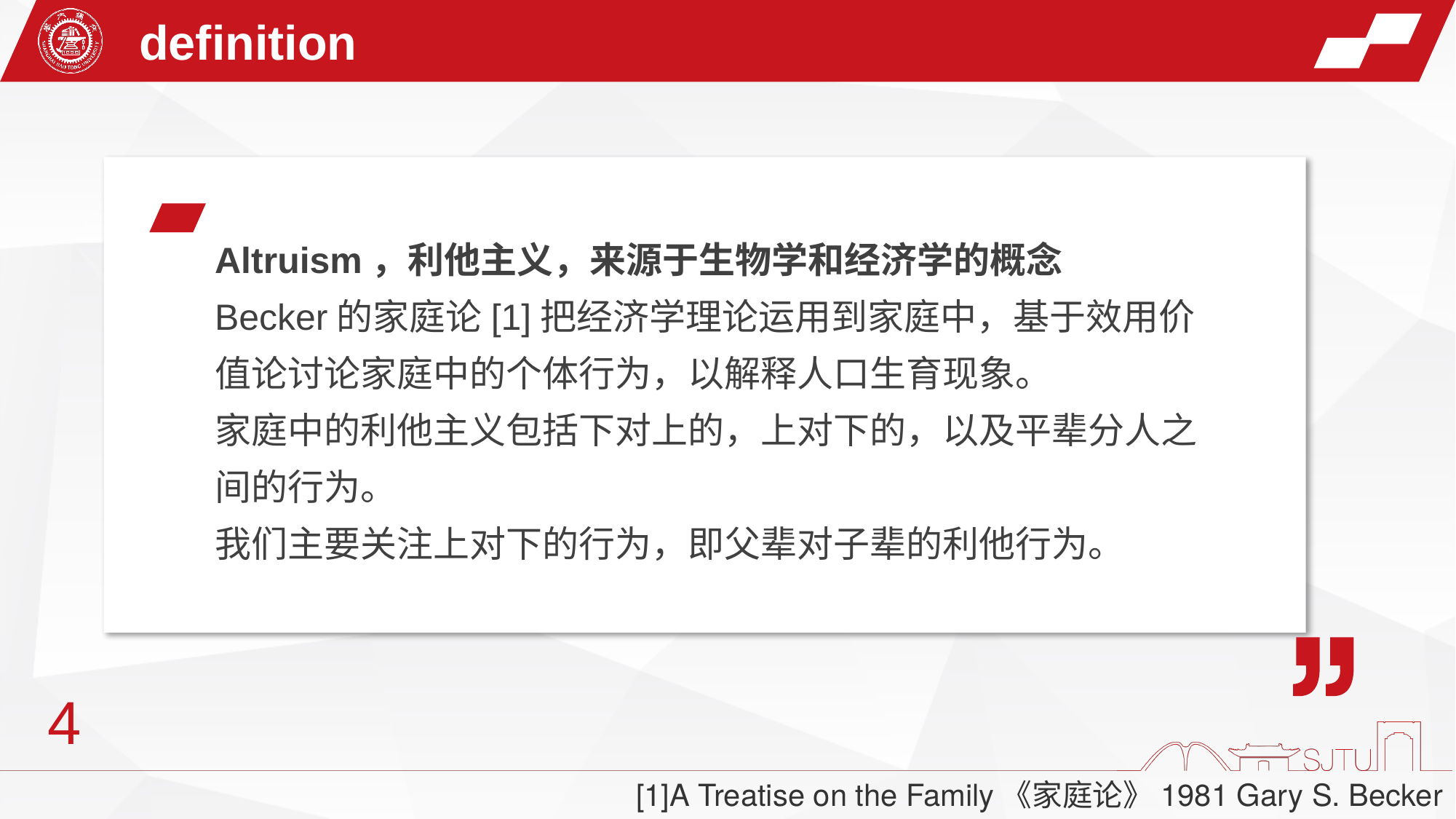

definition

Altruism，利他主义，来源于生物学和经济学的概念
Becker的家庭论[1]把经济学理论运用到家庭中，基于效用价值论讨论家庭中的个体行为，以解释人口生育现象。
家庭中的利他主义包括下对上的，上对下的，以及平辈分人之间的行为。
我们主要关注上对下的行为，即父辈对子辈的利他行为。

4
[1]A Treatise on the Family《家庭论》1981 Gary S. Becker